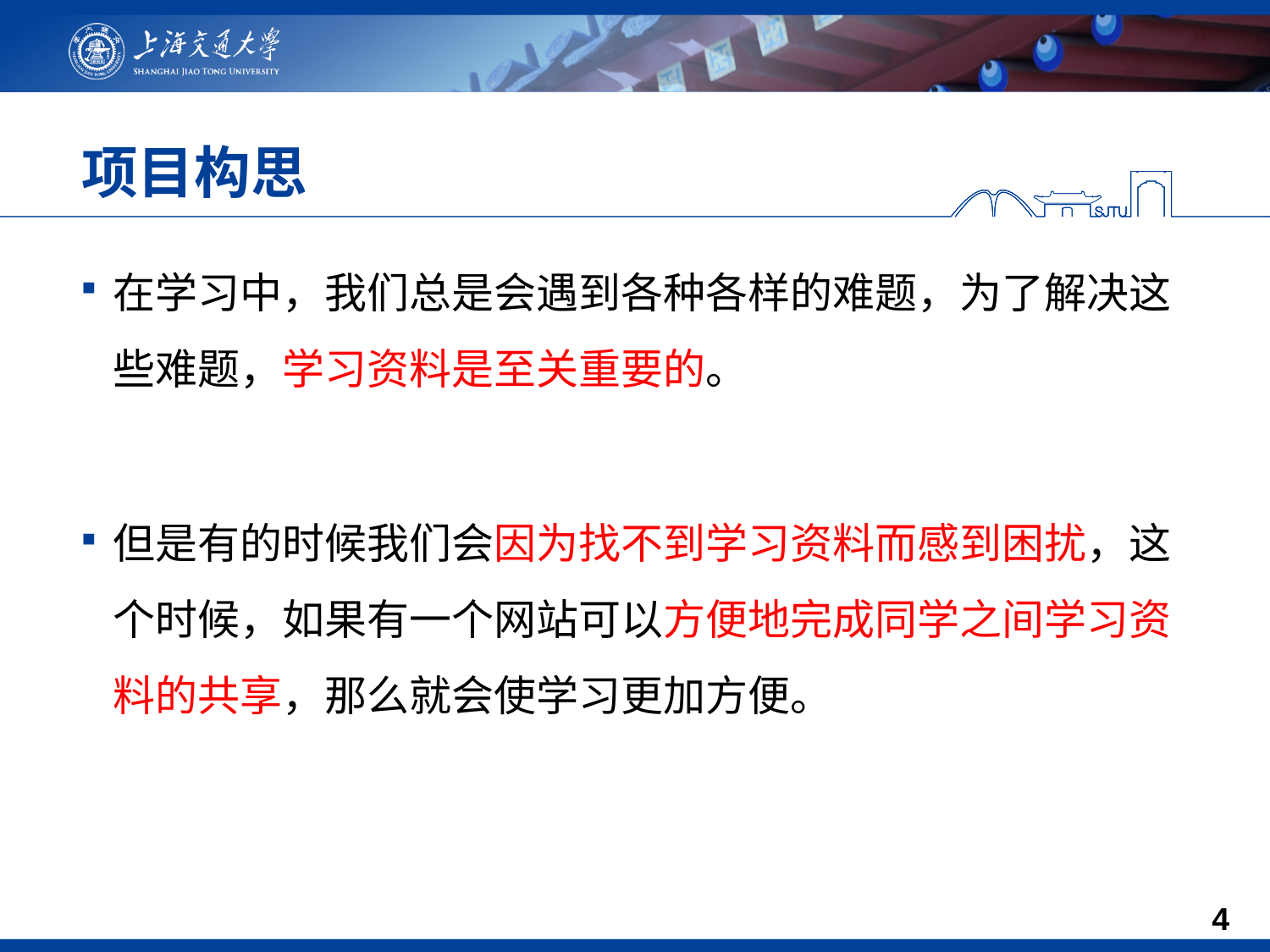

# 项目构思
在学习中，我们总是会遇到各种各样的难题，为了解决这些难题，学习资料是至关重要的。

但是有的时候我们会因为找不到学习资料而感到困扰，这个时候，如果有一个网站可以方便地完成同学之间学习资料的共享，那么就会使学习更加方便。

4